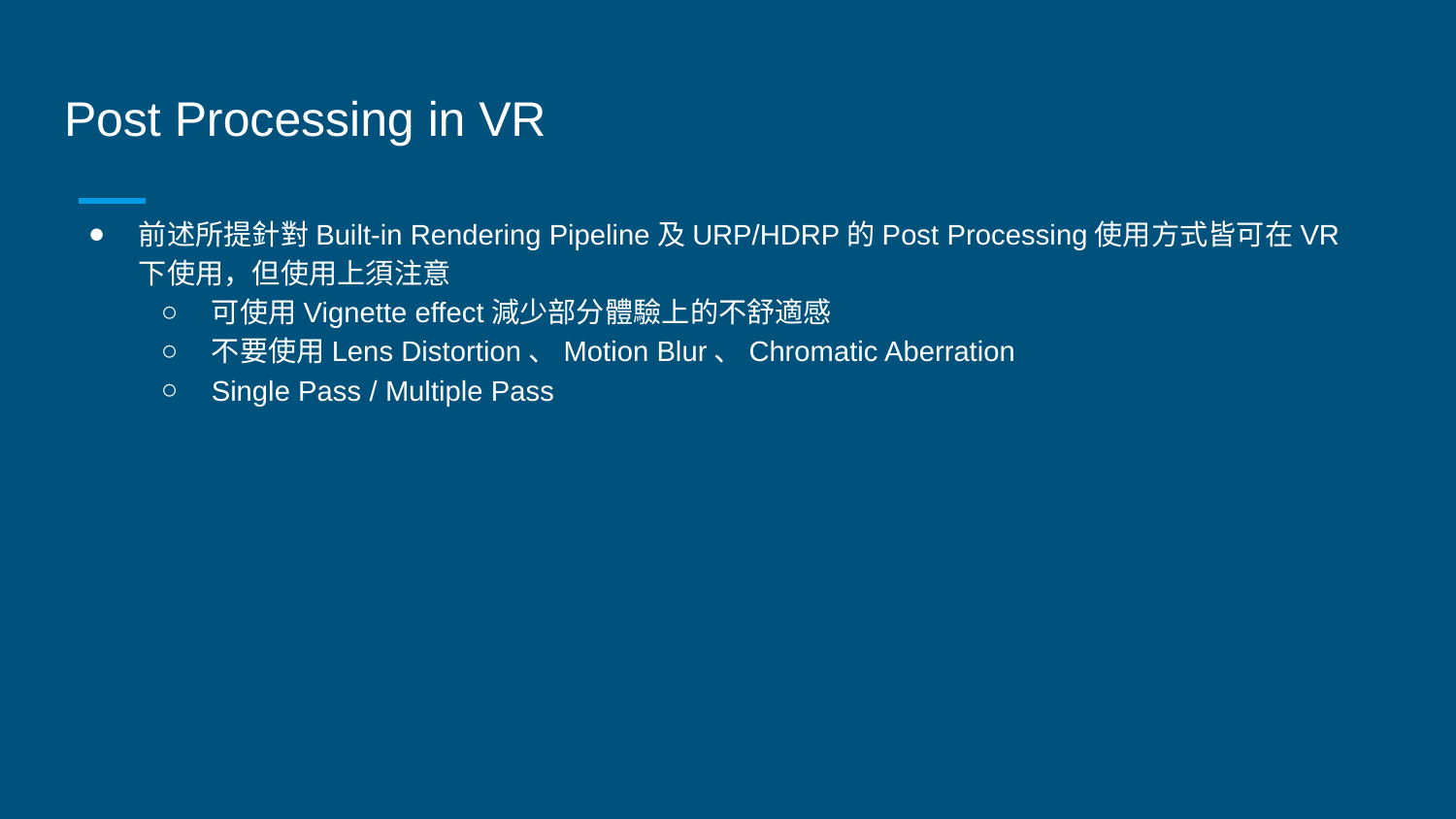

# Post Processing in VR
前述所提針對Built-in Rendering Pipeline及URP/HDRP的Post Processing使用方式皆可在VR下使用，但使用上須注意
可使用Vignette effect減少部分體驗上的不舒適感
不要使用Lens Distortion、Motion Blur、Chromatic Aberration
Single Pass / Multiple Pass